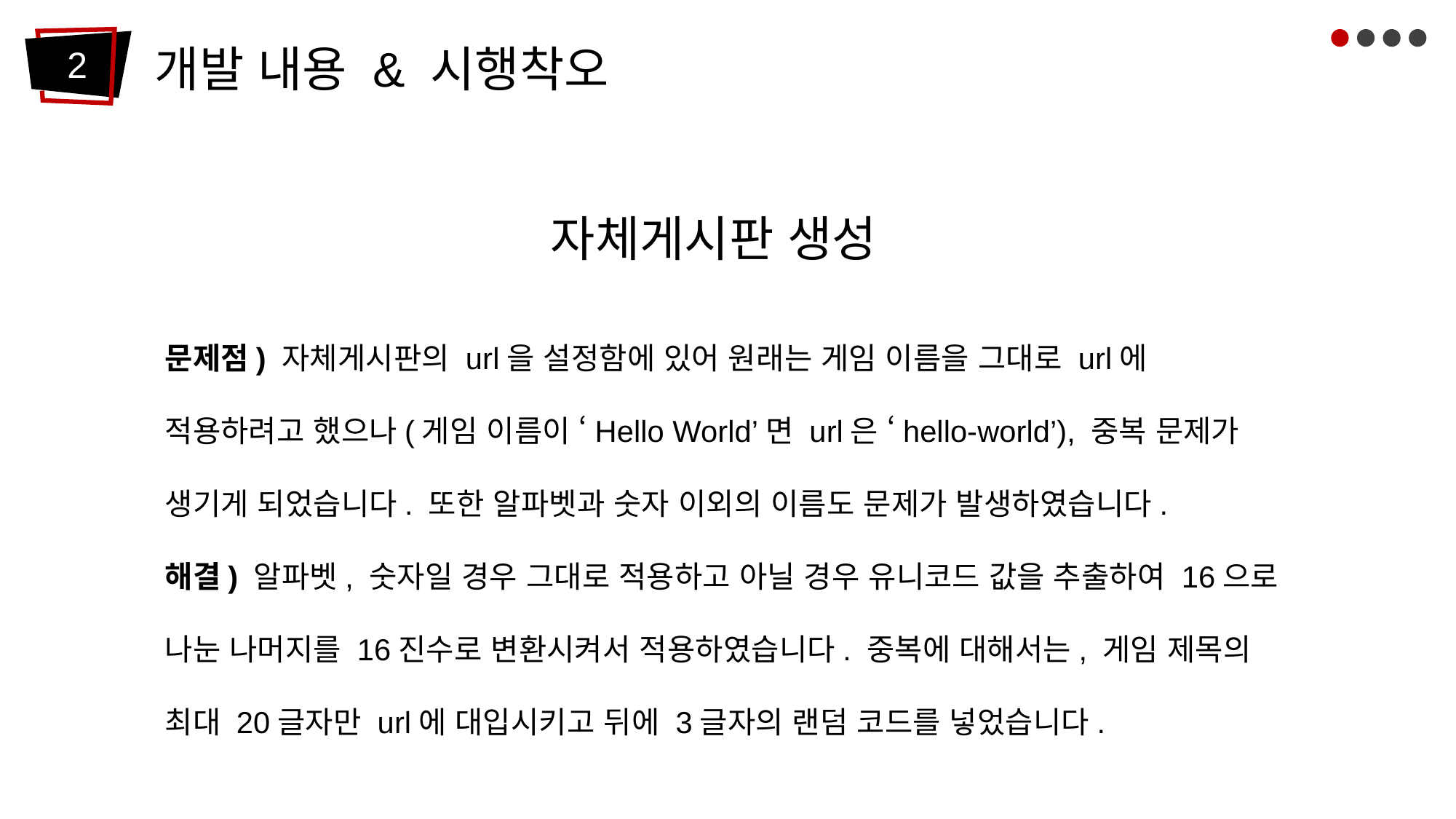

개발 내용 & 시행착오
2
  자체게시판 생성

문제점) 자체게시판의 url을 설정함에 있어 원래는 게임 이름을 그대로 url에 적용하려고 했으나(게임 이름이 ‘Hello World’면 url은 ‘hello-world’), 중복 문제가 생기게 되었습니다. 또한 알파벳과 숫자 이외의 이름도 문제가 발생하였습니다.
해결) 알파벳, 숫자일 경우 그대로 적용하고 아닐 경우 유니코드 값을 추출하여 16으로 나눈 나머지를 16진수로 변환시켜서 적용하였습니다. 중복에 대해서는, 게임 제목의 최대 20글자만 url에 대입시키고 뒤에 3글자의 랜덤 코드를 넣었습니다.